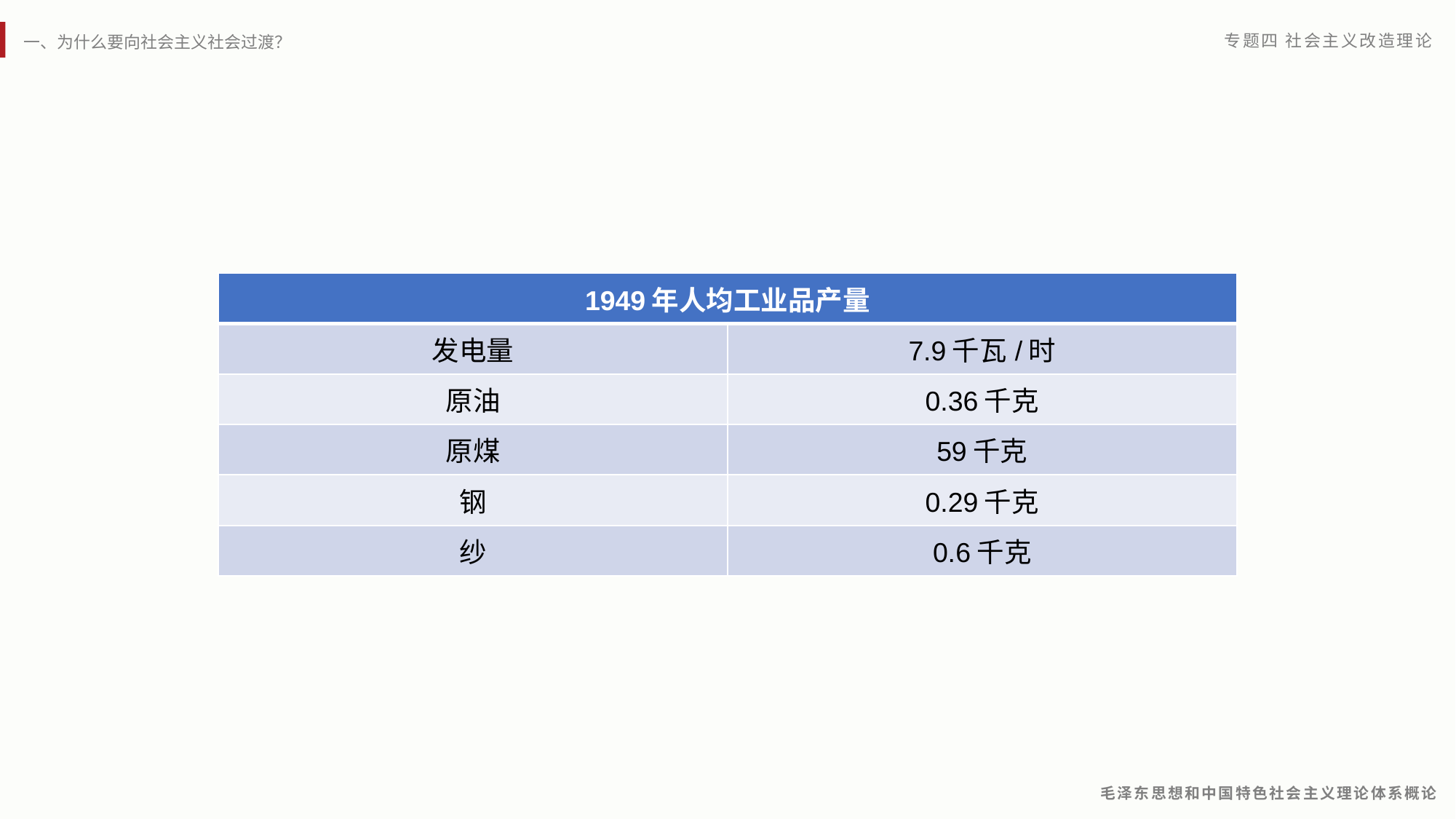

| 1949年人均工业品产量 |  |
| --- | --- |
| 发电量 | 7.9千瓦/时 |
| 原油 | 0.36千克 |
| 原煤 | 59千克 |
| 钢 | 0.29千克 |
| 纱 | 0.6千克 |